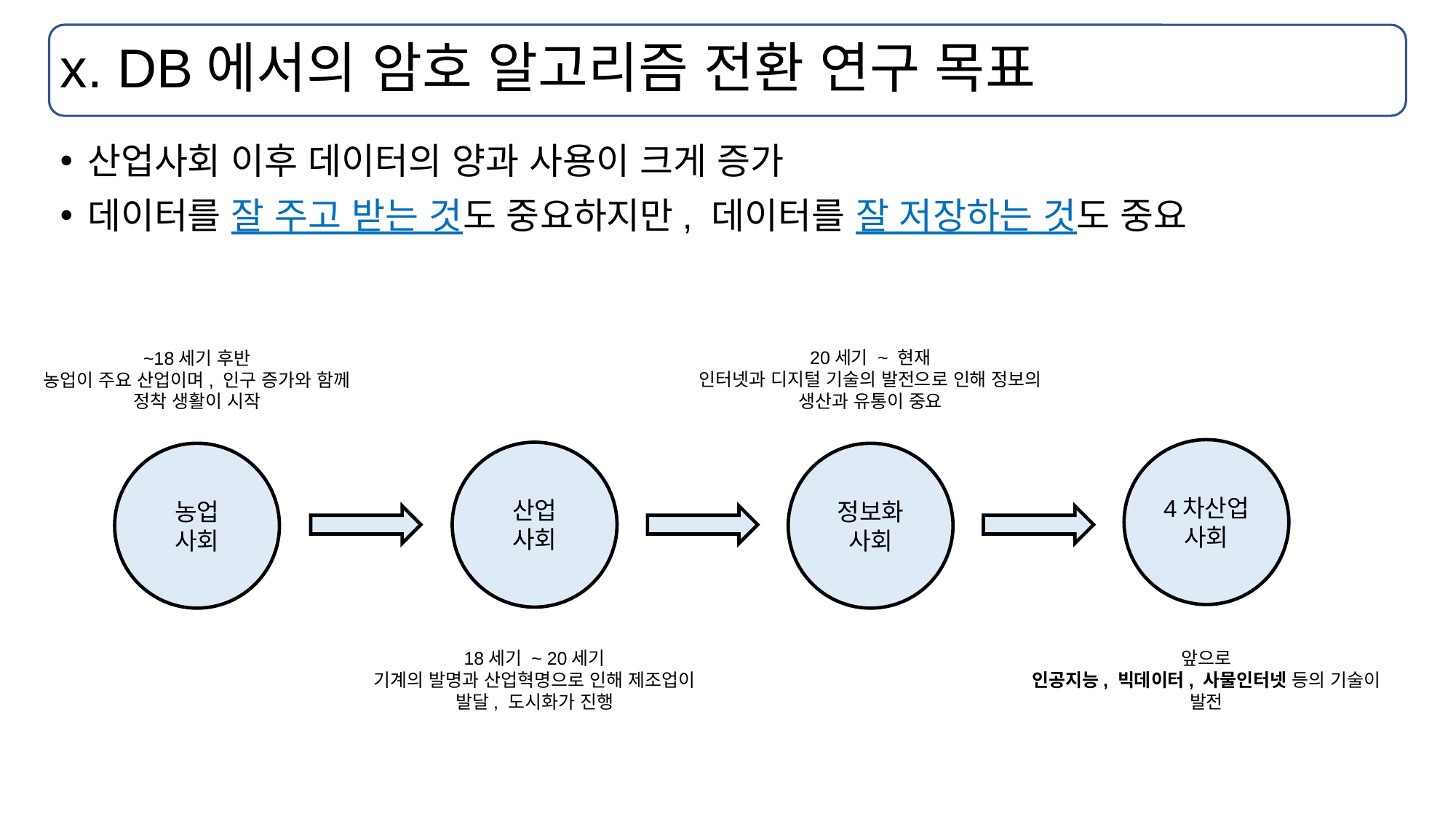

# x. DB에서의 암호 알고리즘 전환 연구 목표
산업사회 이후 데이터의 양과 사용이 크게 증가
데이터를 잘 주고 받는 것도 중요하지만, 데이터를 잘 저장하는 것도 중요
20세기 ~ 현재
인터넷과 디지털 기술의 발전으로 인해 정보의 생산과 유통이 중요
~18세기 후반
농업이 주요 산업이며, 인구 증가와 함께 정착 생활이 시작
4차산업
사회
산업
사회
농업
사회
정보화
사회

18세기 ~ 20세기
기계의 발명과 산업혁명으로 인해 제조업이 발달, 도시화가 진행
앞으로
인공지능, 빅데이터, 사물인터넷 등의 기술이 발전